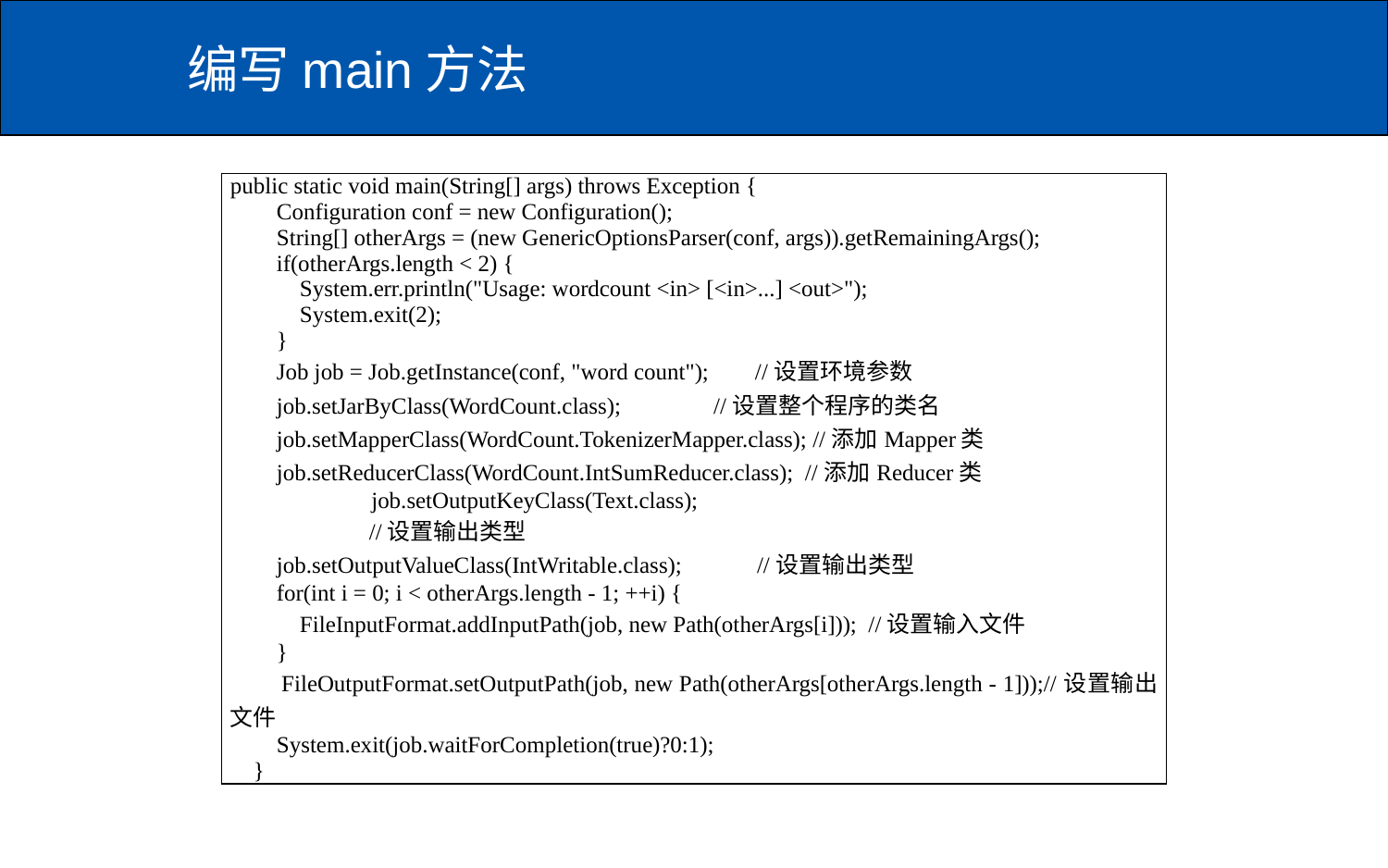

# 编写main方法
| public static void main(String[] args) throws Exception { Configuration conf = new Configuration(); String[] otherArgs = (new GenericOptionsParser(conf, args)).getRemainingArgs(); if(otherArgs.length < 2) { System.err.println("Usage: wordcount <in> [<in>...] <out>"); System.exit(2); } Job job = Job.getInstance(conf, "word count"); //设置环境参数 job.setJarByClass(WordCount.class); //设置整个程序的类名 job.setMapperClass(WordCount.TokenizerMapper.class); //添加Mapper类 job.setReducerClass(WordCount.IntSumReducer.class); //添加Reducer类 job.setOutputKeyClass(Text.class); //设置输出类型 job.setOutputValueClass(IntWritable.class); //设置输出类型 for(int i = 0; i < otherArgs.length - 1; ++i) { FileInputFormat.addInputPath(job, new Path(otherArgs[i])); //设置输入文件 } FileOutputFormat.setOutputPath(job, new Path(otherArgs[otherArgs.length - 1]));//设置输出文件 System.exit(job.waitForCompletion(true)?0:1); } |
| --- |